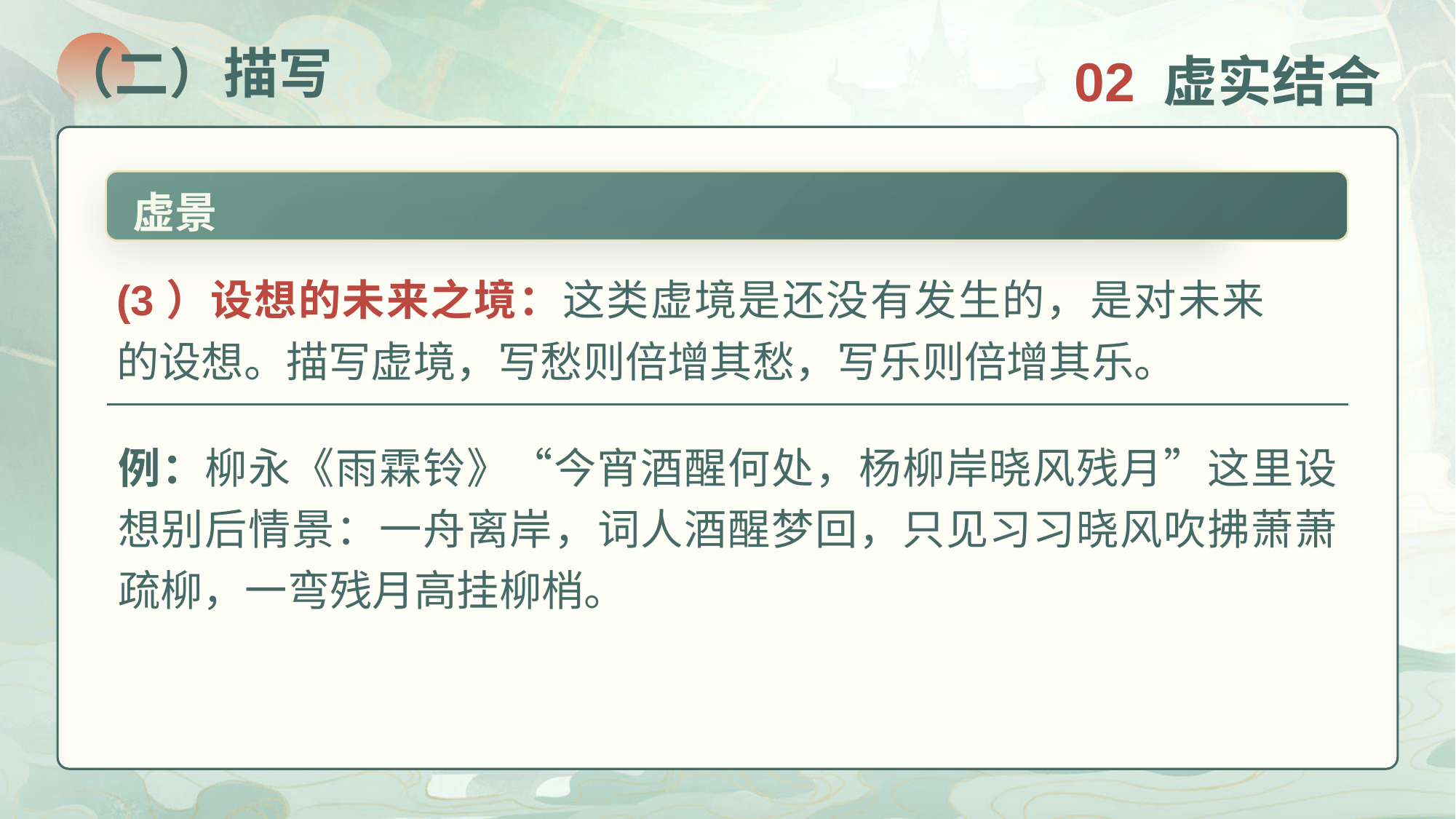

02 虚实结合

（二）描写

虚景

(3）设想的未来之境：这类虚境是还没有发生的，是对未来的设想。描写虚境，写愁则倍增其愁，写乐则倍增其乐。
例：柳永《雨霖铃》“今宵酒醒何处，杨柳岸晓风残月”这里设想别后情景：一舟离岸，词人酒醒梦回，只见习习晓风吹拂萧萧疏柳，一弯残月高挂柳梢。